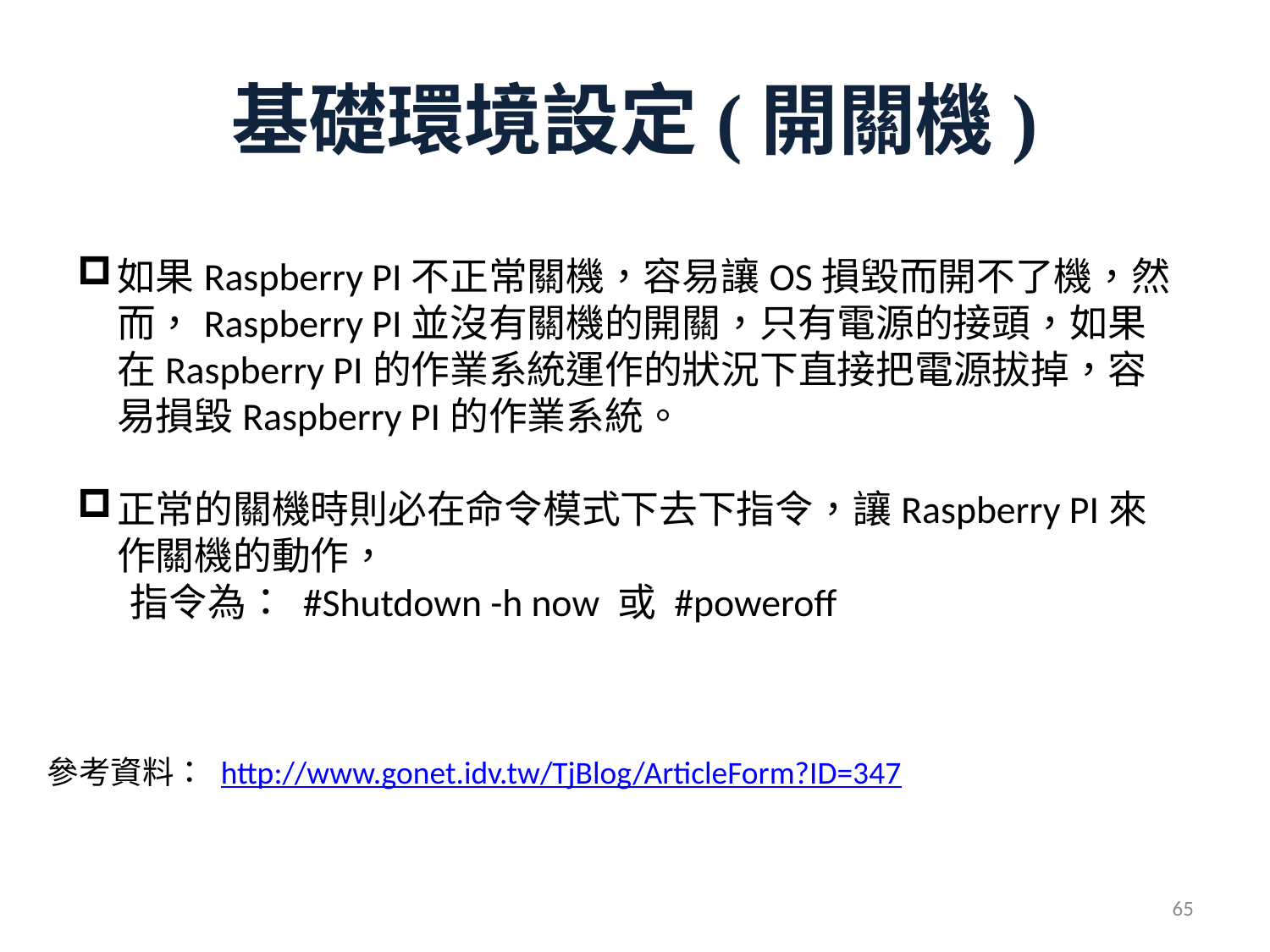

# 基礎環境設定(開關機)
如果Raspberry PI不正常關機，容易讓OS損毀而開不了機，然而，Raspberry PI並沒有關機的開關，只有電源的接頭，如果在Raspberry PI的作業系統運作的狀況下直接把電源拔掉，容易損毀Raspberry PI的作業系統。

正常的關機時則必在命令模式下去下指令，讓Raspberry PI來作關機的動作，
     指令為： #Shutdown -h now 或 #poweroff
參考資料： http://www.gonet.idv.tw/TjBlog/ArticleForm?ID=347

65